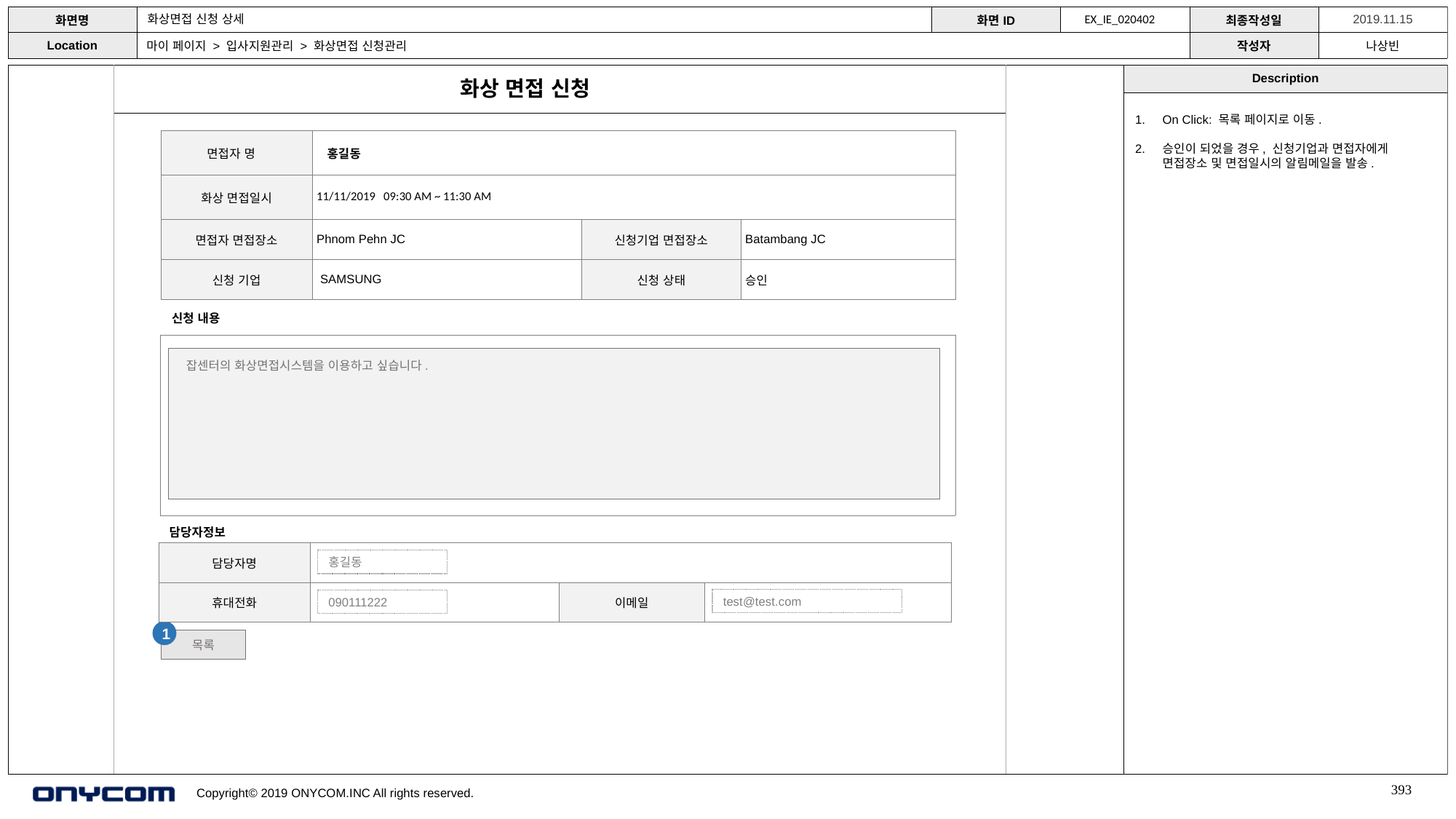

EX_IE_020402
화상면접 신청 상세
마이 페이지 > 입사지원관리 > 화상면접 신청관리
화상 면접 신청

On Click: 목록 페이지로 이동.

승인이 되었을 경우, 신청기업과 면접자에게 면접장소 및 면접일시의 알림메일을 발송.
| 면접자 명 | 홍길동 |  |  |
| --- | --- | --- | --- |
| 화상 면접일시 | 11/11/2019 09:30 AM ~ 11:30 AM |  |  |
| 면접자 면접장소 | Phnom Pehn JC | 신청기업 면접장소 | Batambang JC |
| 신청 기업 | SAMSUNG | 신청 상태 | 승인 |
신청 내용
|  |
| --- |

잡센터의 화상면접시스템을 이용하고 싶습니다.
담당자정보
| 담당자명 |  |  |  |
| --- | --- | --- | --- |
| 휴대전화 |  | 이메일 |  |
홍길동
test@test.com
090111222
1
목록
393